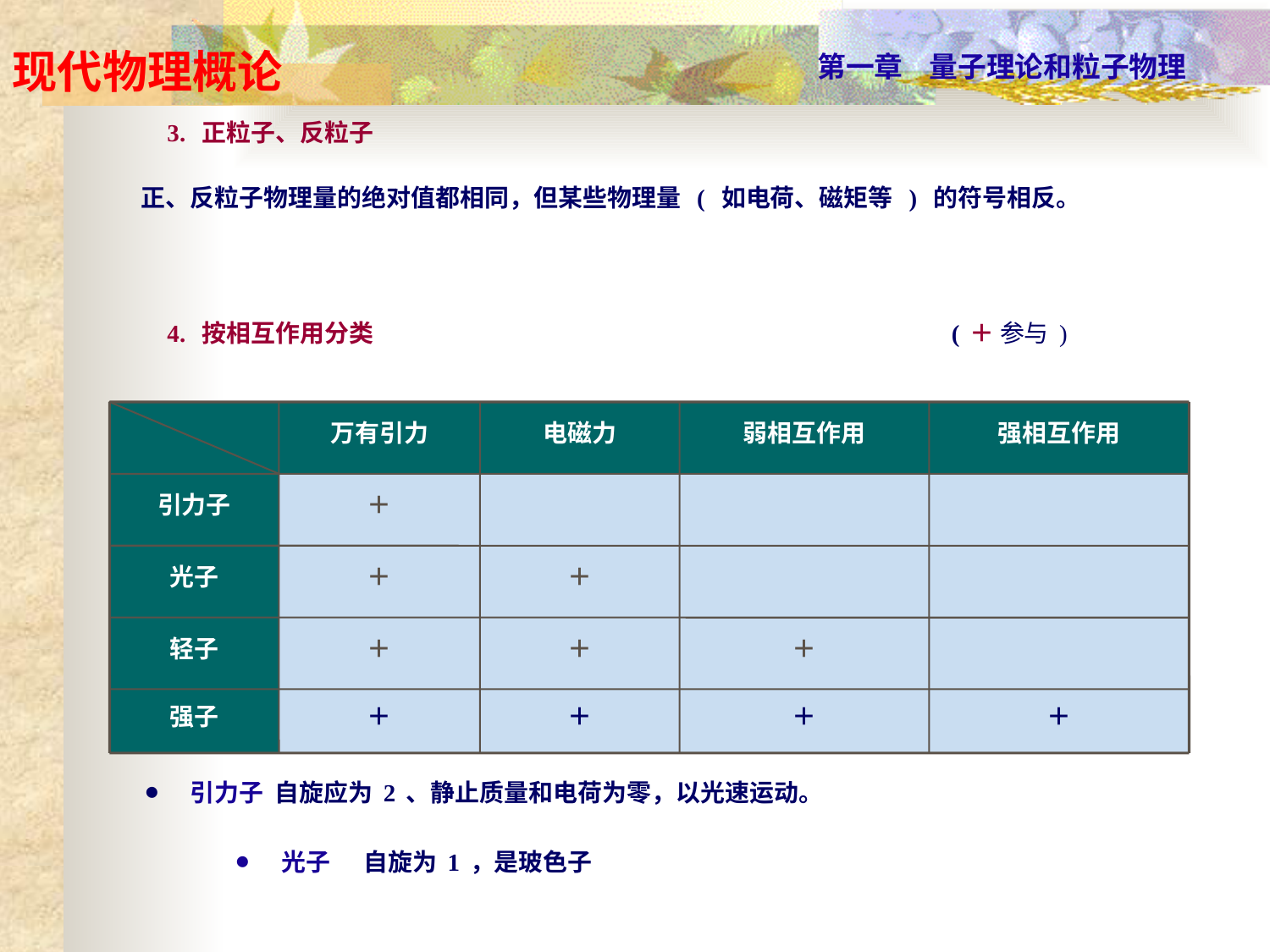

3. 正粒子、反粒子
正、反粒子物理量的绝对值都相同，但某些物理量 ( 如电荷、磁矩等 ) 的符号相反。
4. 按相互作用分类
(＋ 参与)

万有引力

电磁力

弱相互作用

强相互作用

引力子

＋

光子

＋
＋

轻子

＋
＋
＋

强子

＋
＋
＋
＋

 引力子  自旋应为2、静止质量和电荷为零，以光速运动。
 光子      自旋为1，是玻色子